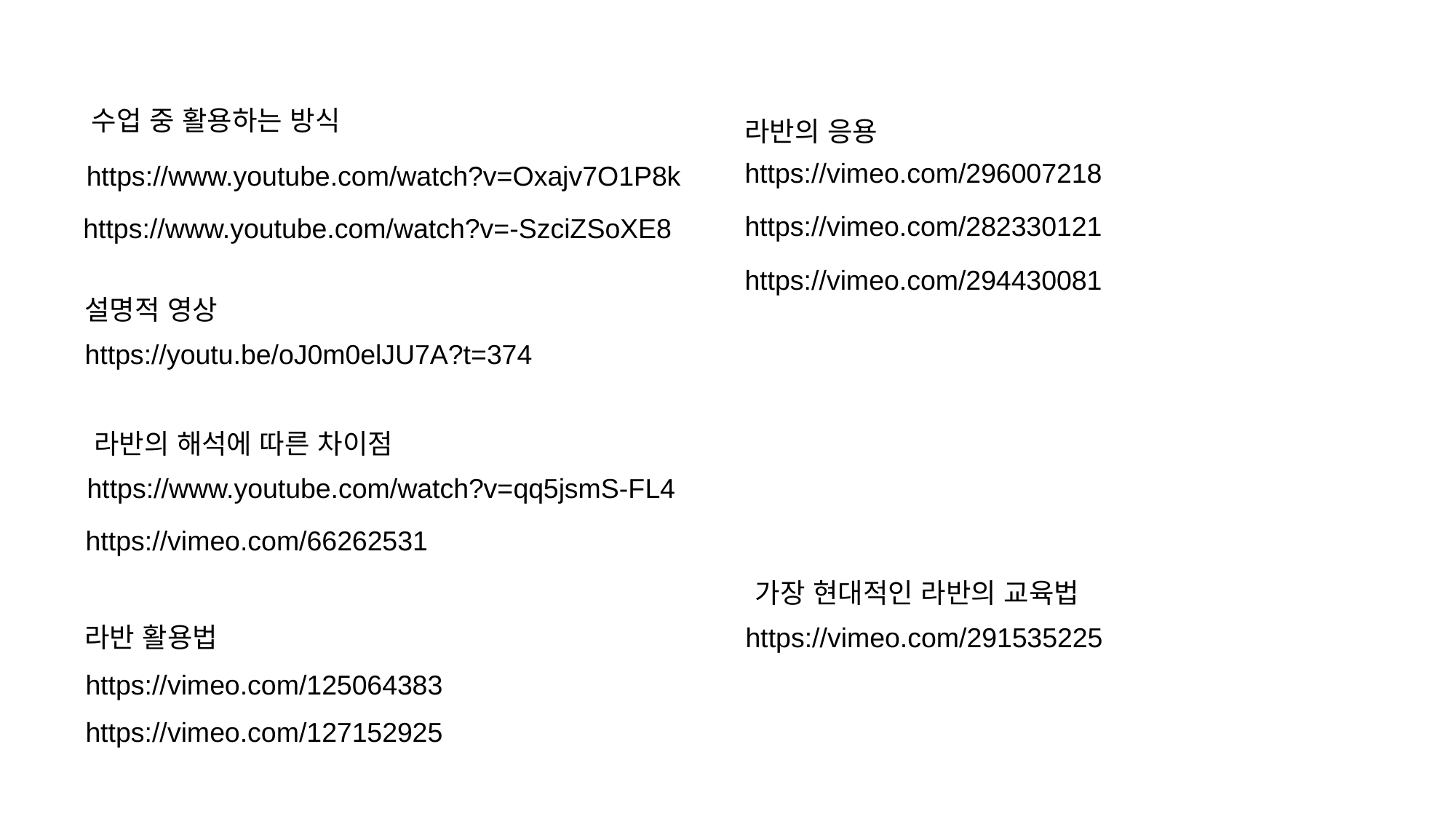

수업 중 활용하는 방식
라반의 응용
https://vimeo.com/296007218
https://www.youtube.com/watch?v=Oxajv7O1P8k
https://vimeo.com/282330121
https://www.youtube.com/watch?v=-SzciZSoXE8
https://vimeo.com/294430081
설명적 영상
https://youtu.be/oJ0m0elJU7A?t=374
라반의 해석에 따른 차이점
https://www.youtube.com/watch?v=qq5jsmS-FL4
https://vimeo.com/66262531
가장 현대적인 라반의 교육법
라반 활용법
https://vimeo.com/291535225
https://vimeo.com/125064383
https://vimeo.com/127152925